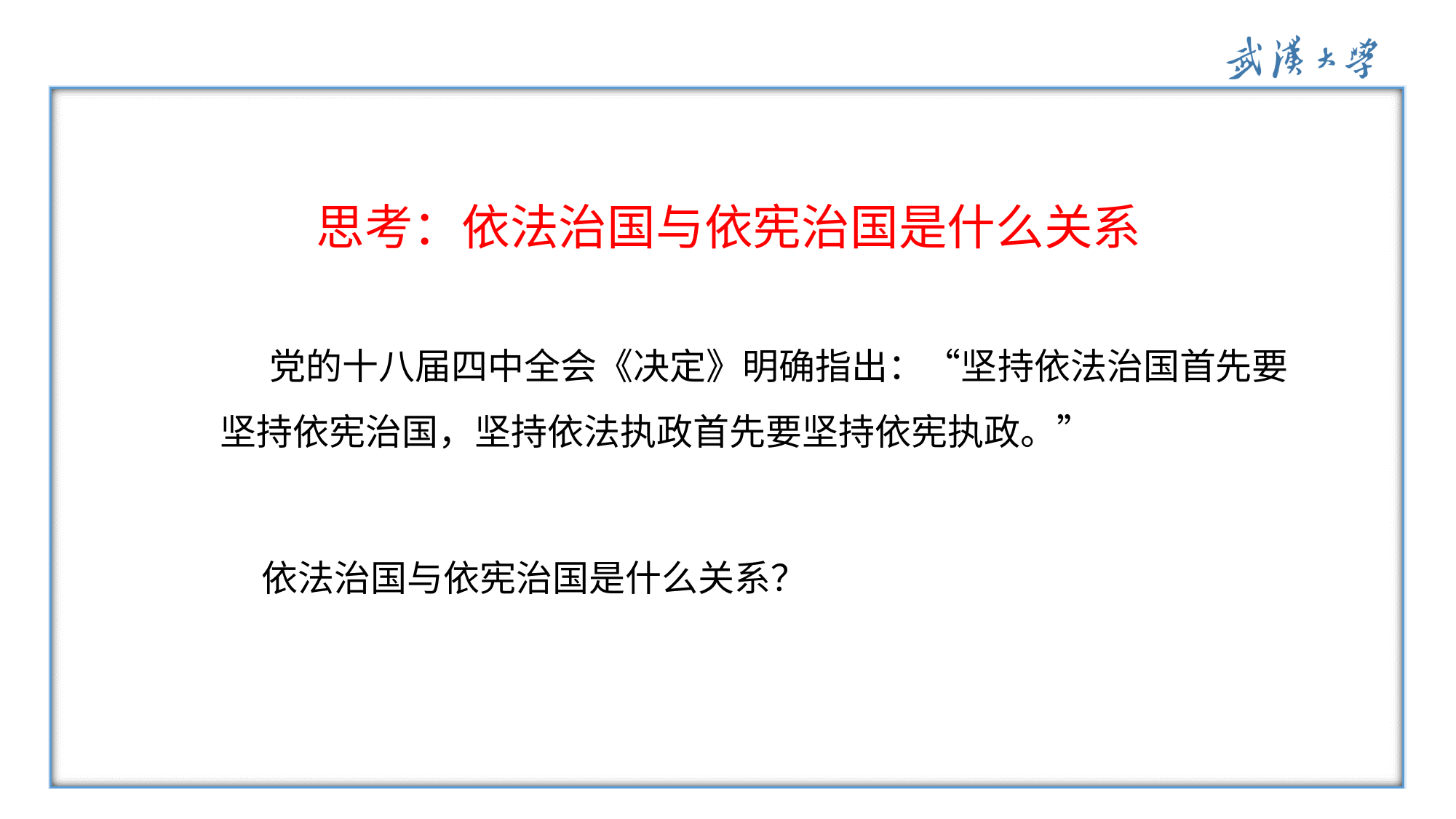

# 思考：依法治国与依宪治国是什么关系
     党的十八届四中全会《决定》明确指出：“坚持依法治国首先要坚持依宪治国，坚持依法执政首先要坚持依宪执政。”

    依法治国与依宪治国是什么关系？